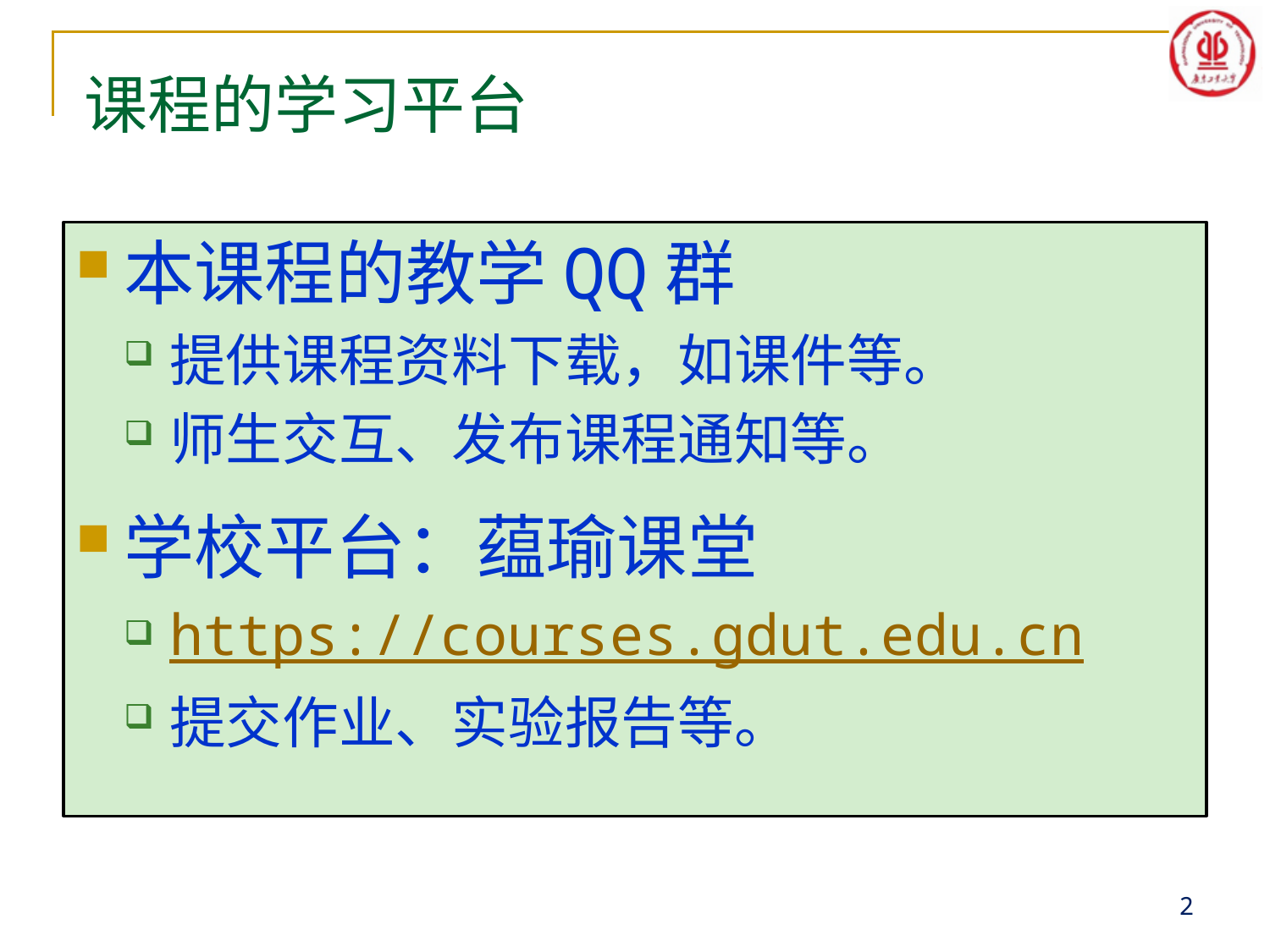

# 课程的学习平台
本课程的教学QQ群
提供课程资料下载，如课件等。
师生交互、发布课程通知等。
学校平台：蕴瑜课堂
https://courses.gdut.edu.cn
提交作业、实验报告等。
2